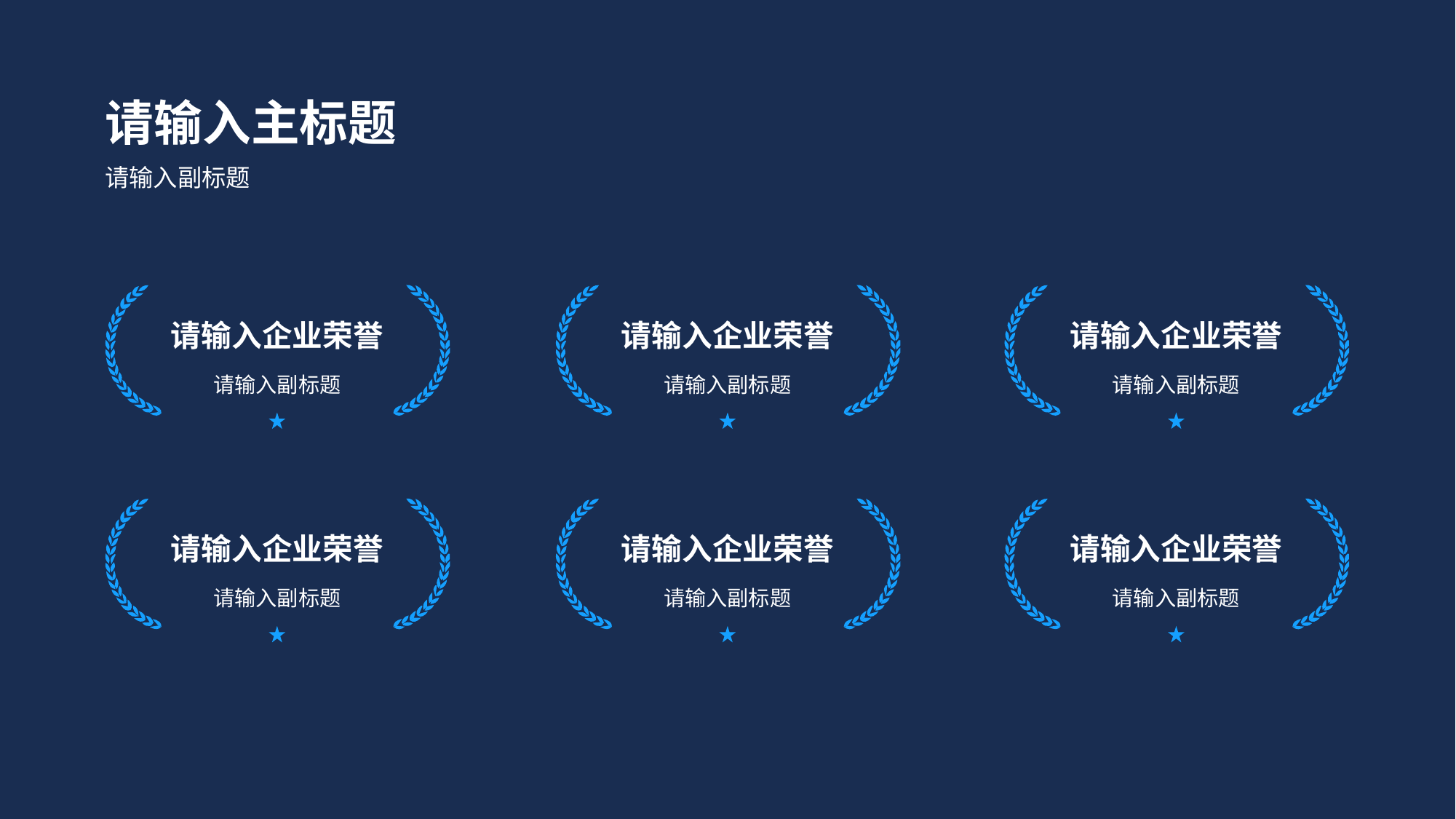

请输入主标题
请输入副标题

请输入企业荣誉
请输入副标题
请输入企业荣誉
请输入副标题
请输入企业荣誉
请输入副标题

请输入企业荣誉
请输入副标题
请输入企业荣誉
请输入副标题
请输入企业荣誉
请输入副标题